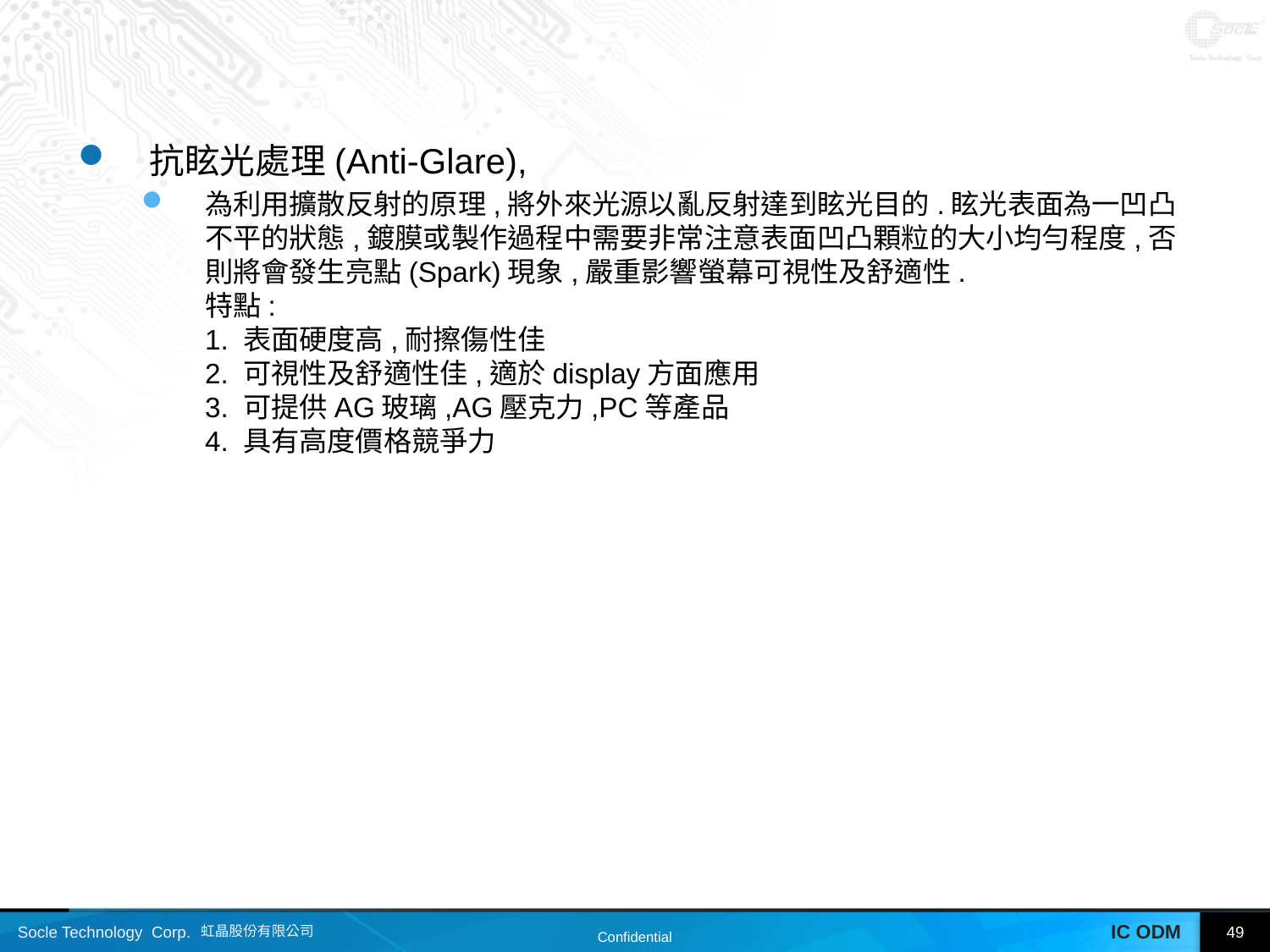

#
抗眩光處理(Anti-Glare),
為利用擴散反射的原理,將外來光源以亂反射達到眩光目的.眩光表面為一凹凸不平的狀態,鍍膜或製作過程中需要非常注意表面凹凸顆粒的大小均勻程度,否則將會發生亮點(Spark)現象,嚴重影響螢幕可視性及舒適性.
特點:
1. 表面硬度高,耐擦傷性佳
2. 可視性及舒適性佳,適於display方面應用
3. 可提供AG玻璃,AG壓克力,PC等產品
4. 具有高度價格競爭力